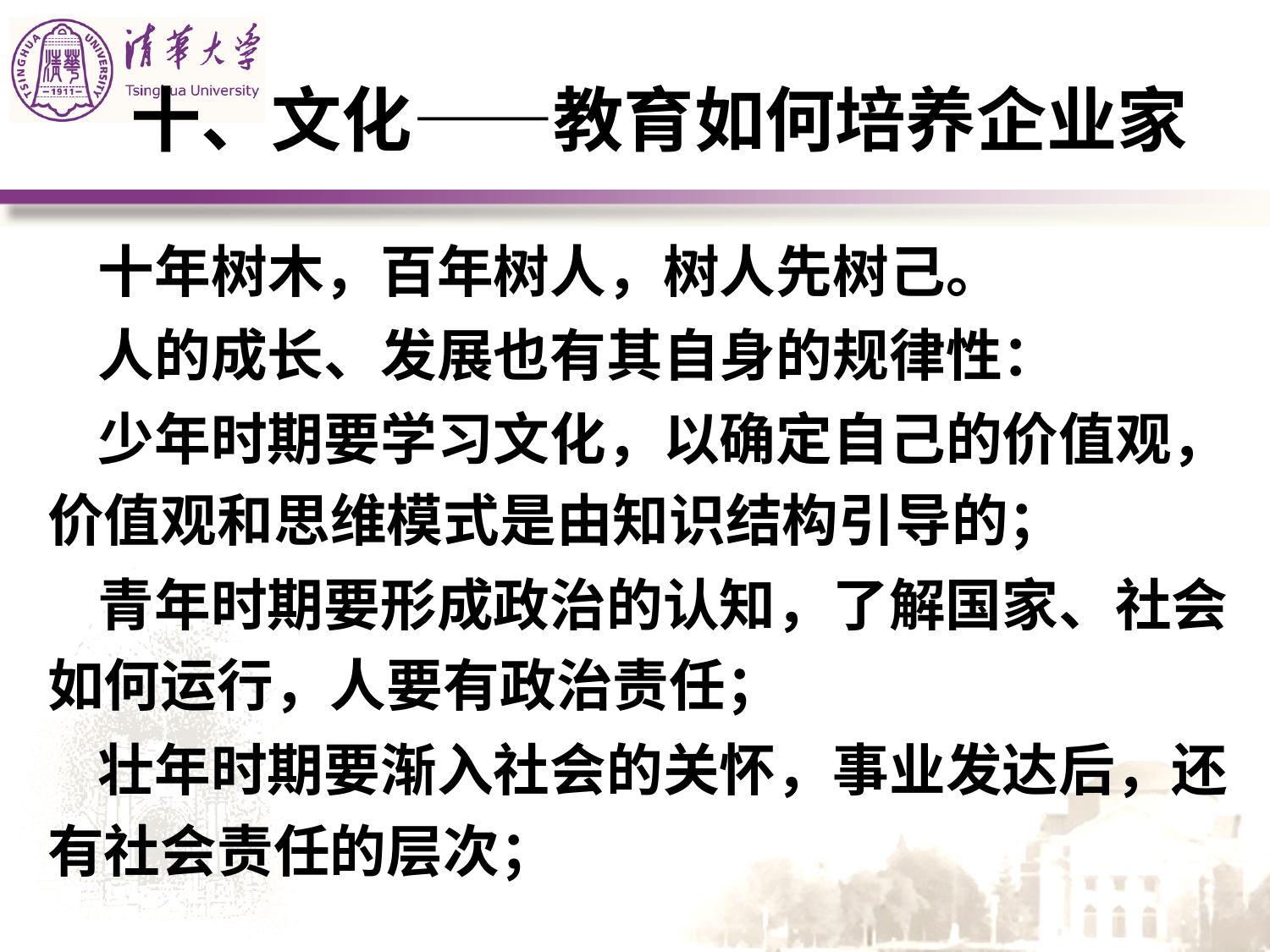

# 十、文化――教育如何培养企业家
十年树木，百年树人，树人先树己。
人的成长、发展也有其自身的规律性：
少年时期要学习文化，以确定自己的价值观，价值观和思维模式是由知识结构引导的；
青年时期要形成政治的认知，了解国家、社会如何运行，人要有政治责任；
壮年时期要渐入社会的关怀，事业发达后，还有社会责任的层次；